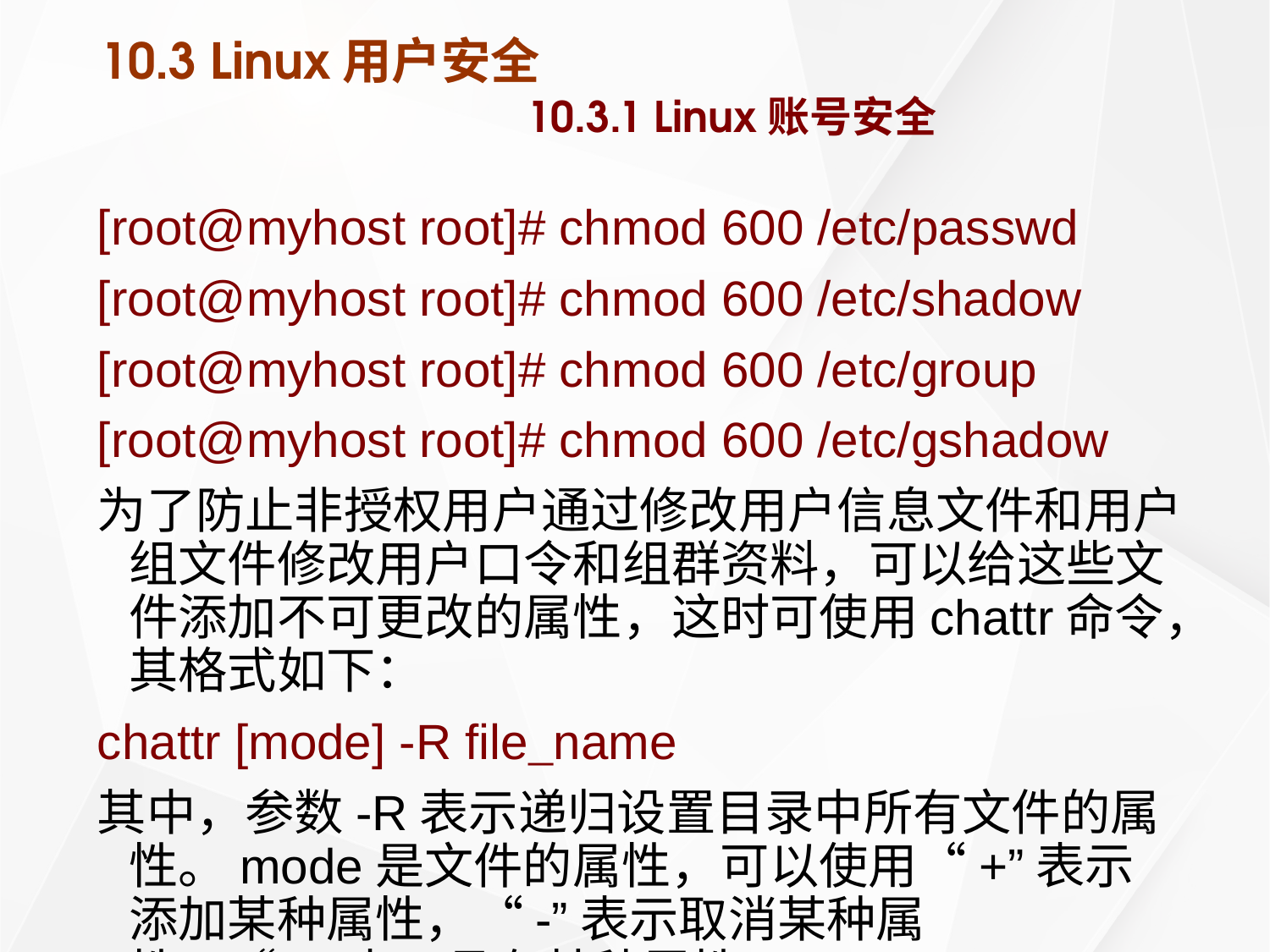

# 10.3 Linux用户安全 10.3.1 Linux账号安全
[root@myhost root]# chmod 600 /etc/passwd
[root@myhost root]# chmod 600 /etc/shadow
[root@myhost root]# chmod 600 /etc/group
[root@myhost root]# chmod 600 /etc/gshadow
为了防止非授权用户通过修改用户信息文件和用户组文件修改用户口令和组群资料，可以给这些文件添加不可更改的属性，这时可使用chattr命令，其格式如下：
chattr [mode] -R file_name
其中，参数-R表示递归设置目录中所有文件的属性。mode是文件的属性，可以使用“+”表示添加某种属性，“-”表示取消某种属性，“=”表示具有某种属性。